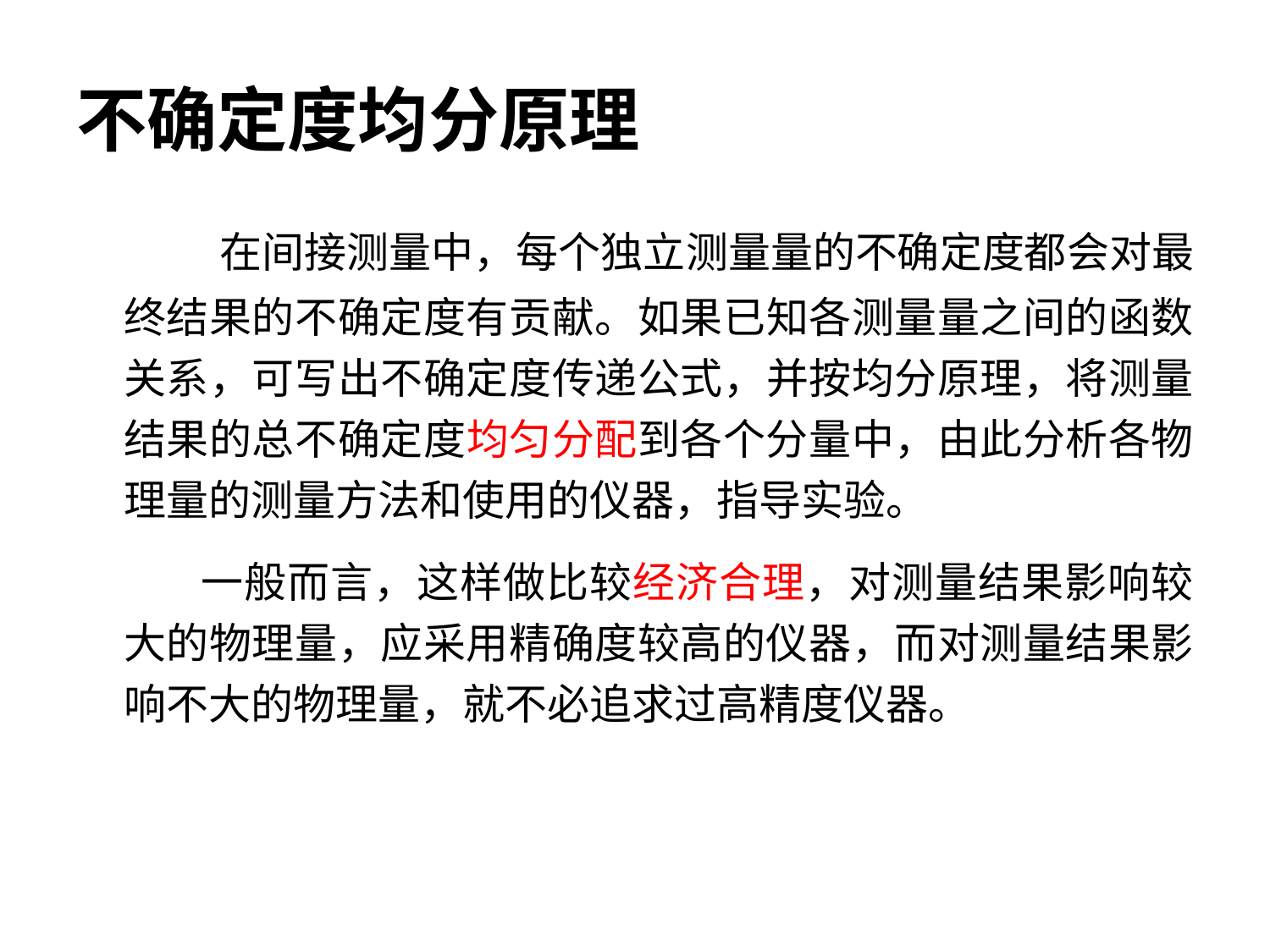

# 不确定度均分原理
         在间接测量中，每个独立测量量的不确定度都会对最终结果的不确定度有贡献。如果已知各测量量之间的函数关系，可写出不确定度传递公式，并按均分原理，将测量结果的总不确定度均匀分配到各个分量中，由此分析各物理量的测量方法和使用的仪器，指导实验。
           一般而言，这样做比较经济合理，对测量结果影响较大的物理量，应采用精确度较高的仪器，而对测量结果影响不大的物理量，就不必追求过高精度仪器。